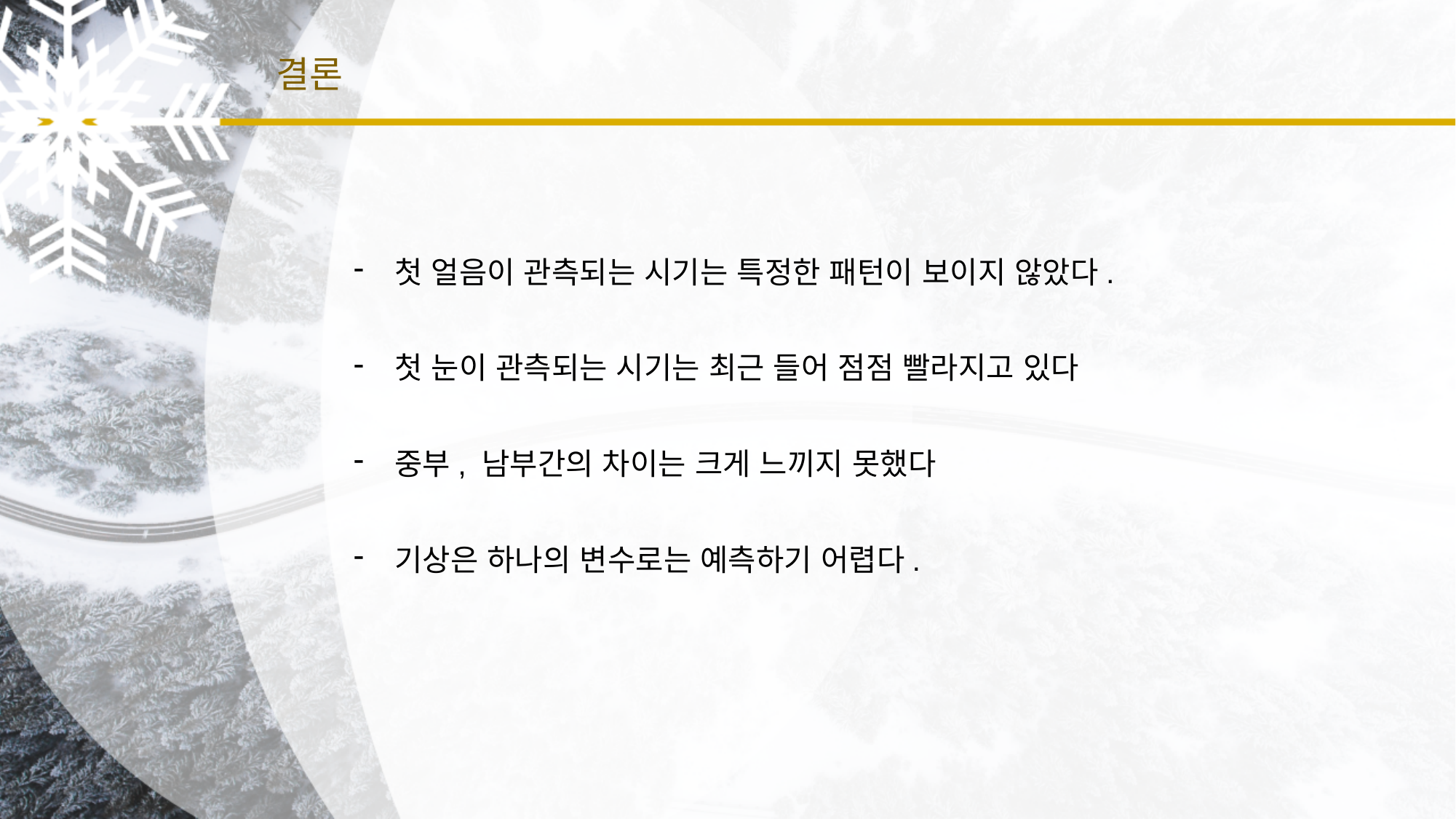

# 결론

첫 얼음이 관측되는 시기는 특정한 패턴이 보이지 않았다.

첫 눈이 관측되는 시기는 최근 들어 점점 빨라지고 있다

중부, 남부간의 차이는 크게 느끼지 못했다

기상은 하나의 변수로는 예측하기 어렵다.